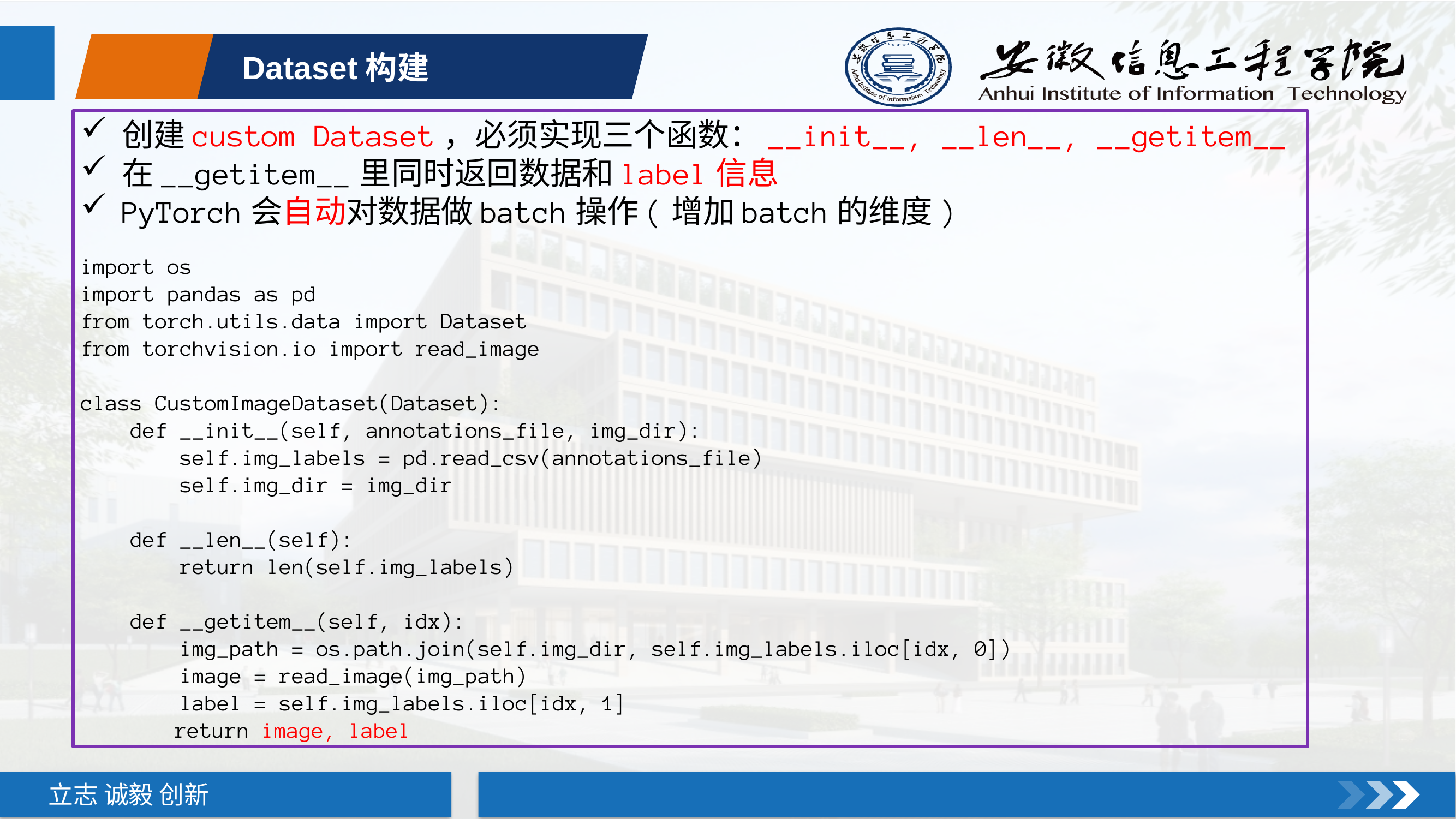

Dataset构建
创建custom Dataset，必须实现三个函数：__init__, __len__, __getitem__
在__getitem__里同时返回数据和label信息
PyTorch会自动对数据做batch操作(增加batch的维度)

import os
import pandas as pd
from torch.utils.data import Dataset
from torchvision.io import read_image

class CustomImageDataset(Dataset):
    def __init__(self, annotations_file, img_dir):
        self.img_labels = pd.read_csv(annotations_file)
        self.img_dir = img_dir

    def __len__(self):
        return len(self.img_labels)

    def __getitem__(self, idx):
        img_path = os.path.join(self.img_dir, self.img_labels.iloc[idx, 0])
        image = read_image(img_path)
        label = self.img_labels.iloc[idx, 1]
	 return image, label